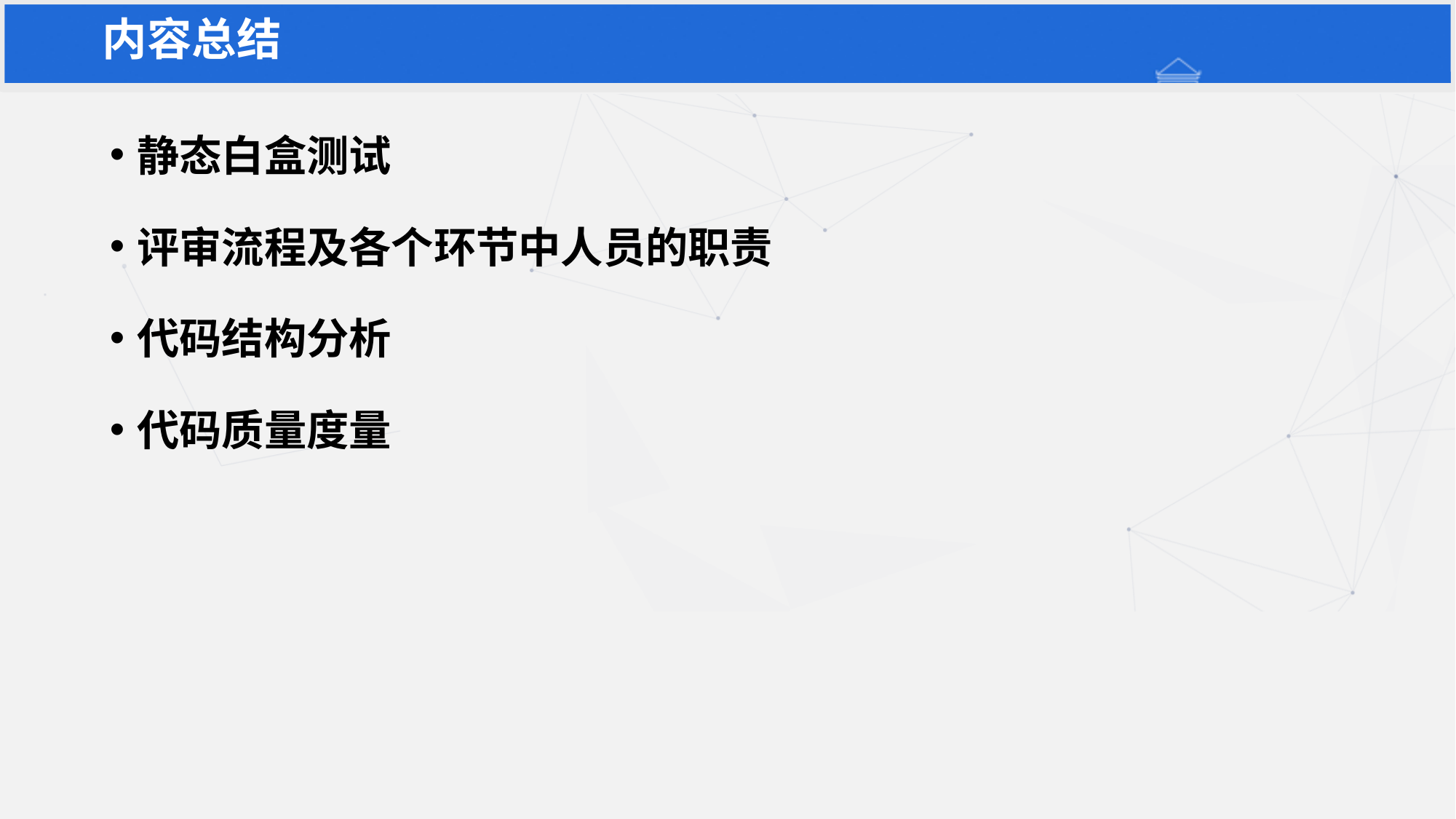

内容总结
静态白盒测试
评审流程及各个环节中人员的职责
代码结构分析
代码质量度量